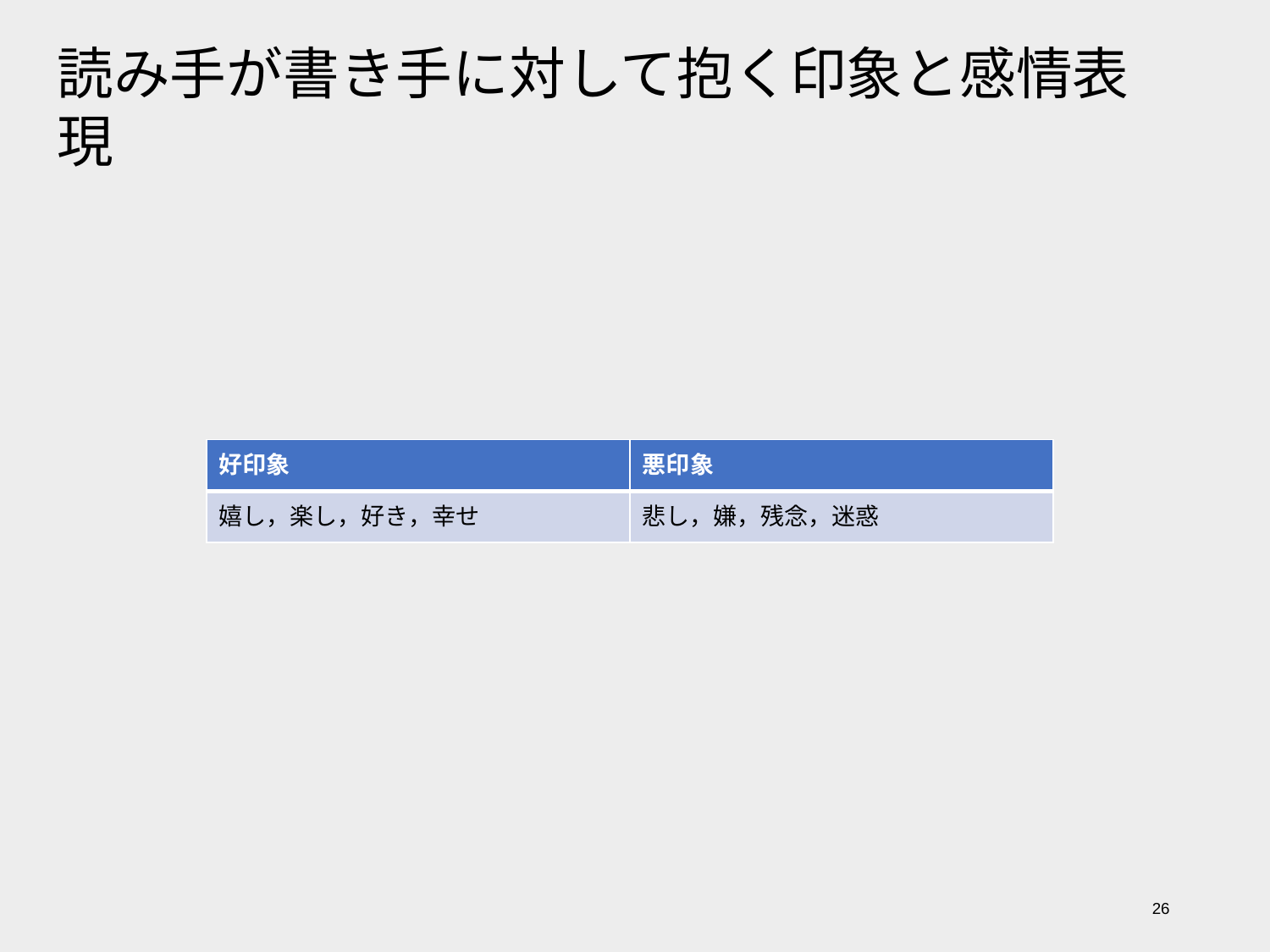

読み手が書き手に対して抱く印象と感情表現
| 好印象 | 悪印象 |
| --- | --- |
| 嬉し，楽し，好き，幸せ | 悲し，嫌，残念，迷惑 |
26